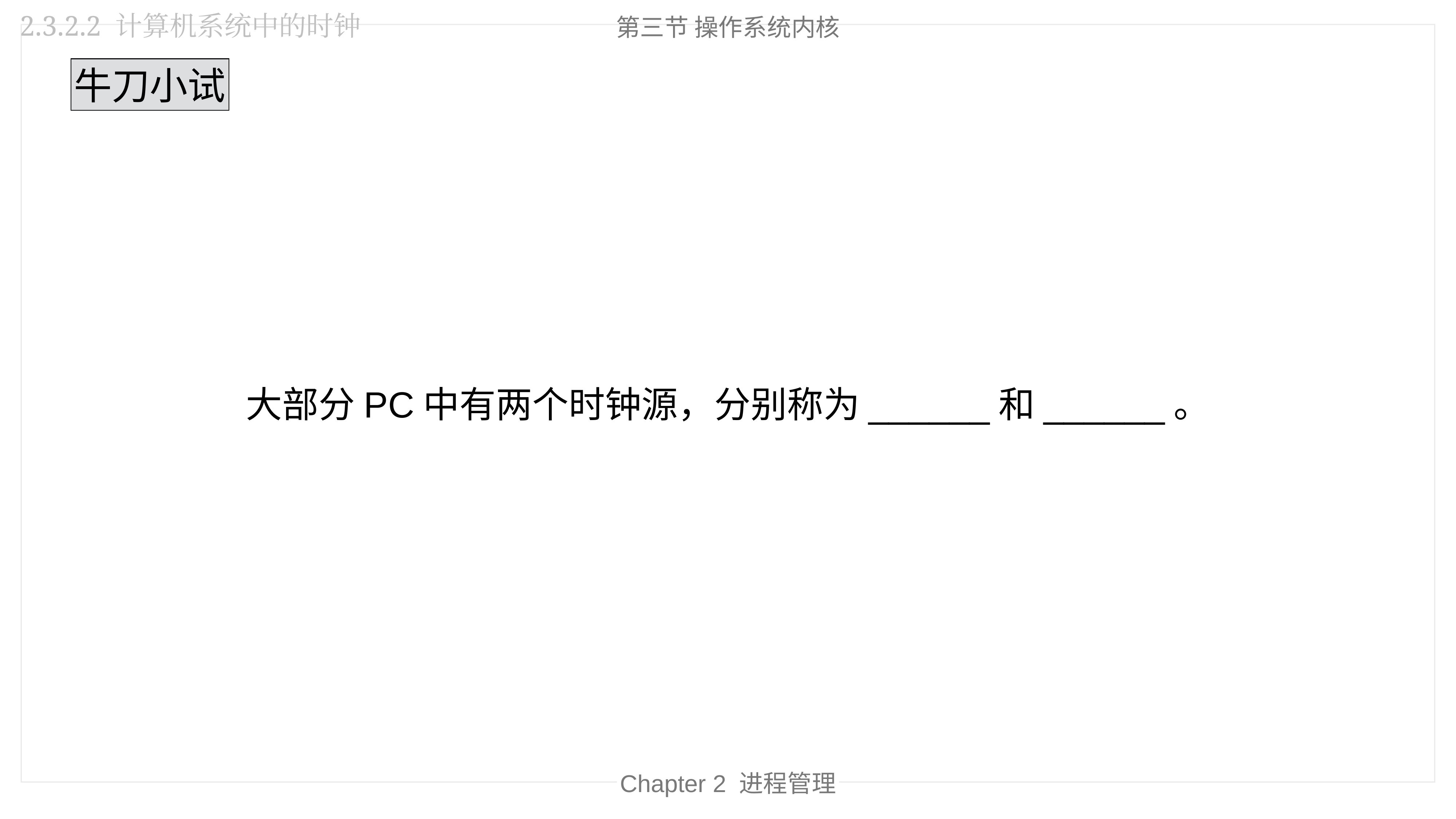

2.3.2.2 计算机系统中的时钟
第三节 操作系统内核
牛刀小试
大部分PC中有两个时钟源，分别称为______和______。
Chapter 2 进程管理